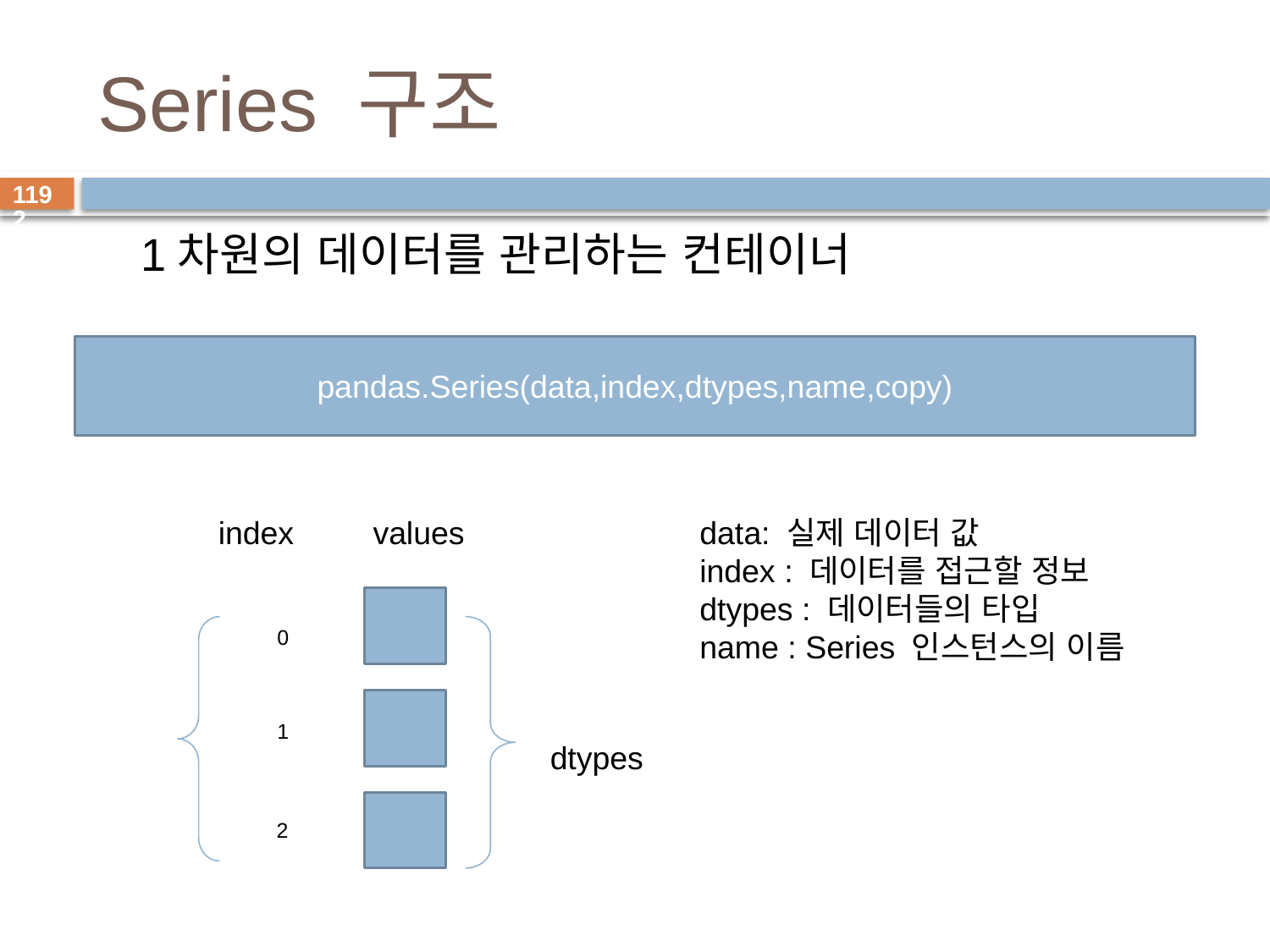

# Series 구조
1192
1차원의 데이터를 관리하는 컨테이너
pandas.Series(data,index,dtypes,name,copy)
index
values
 data: 실제 데이터 값
 index : 데이터를 접근할 정보
 dtypes : 데이터들의 타입
 name : Series 인스턴스의 이름

0

1
dtypes

2